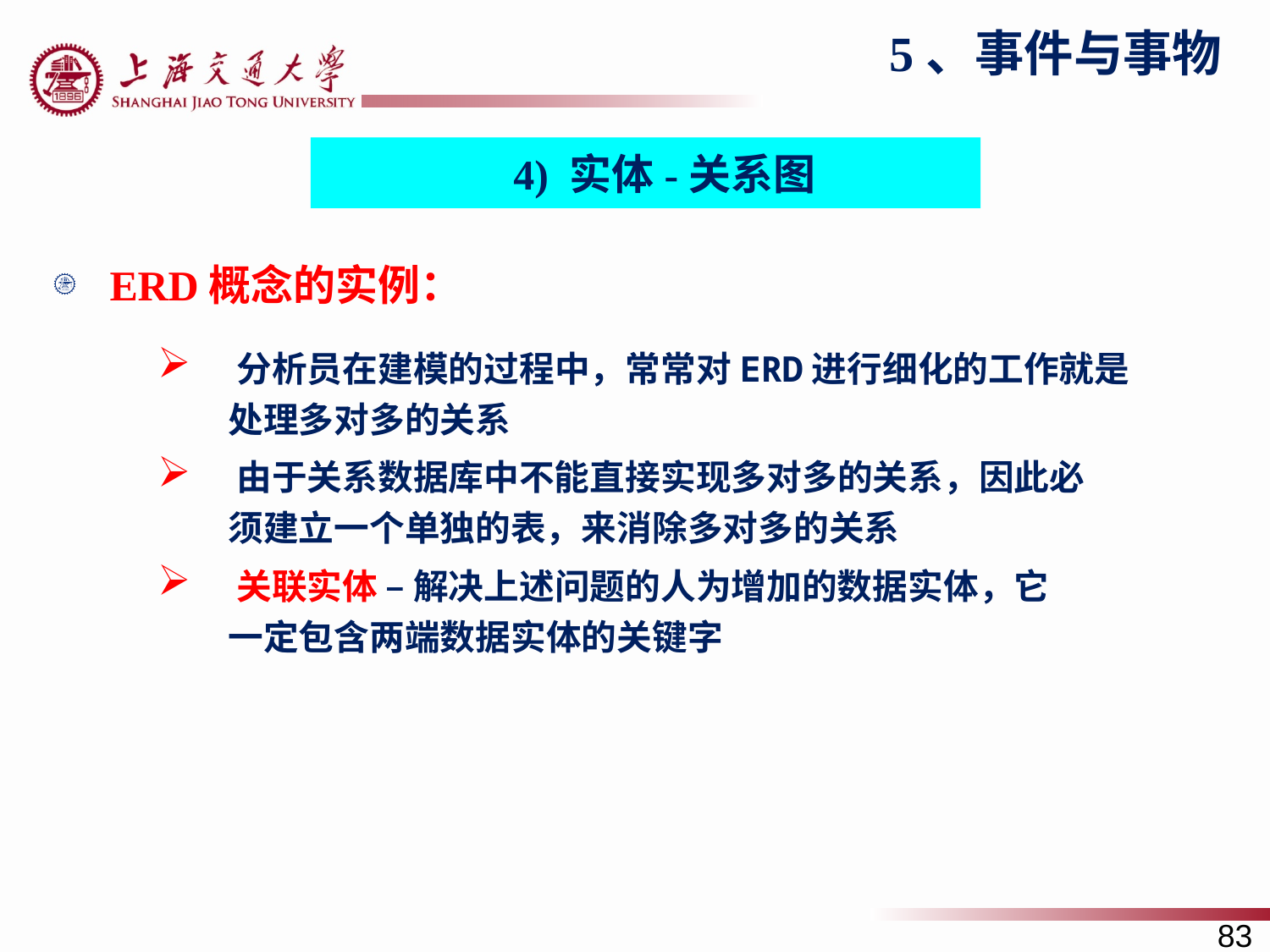

5、事件与事物
4) 实体-关系图
ERD概念的实例：
 分析员在建模的过程中，常常对ERD进行细化的工作就是
 处理多对多的关系
 由于关系数据库中不能直接实现多对多的关系，因此必
 须建立一个单独的表，来消除多对多的关系
 关联实体 – 解决上述问题的人为增加的数据实体，它
 一定包含两端数据实体的关键字
83